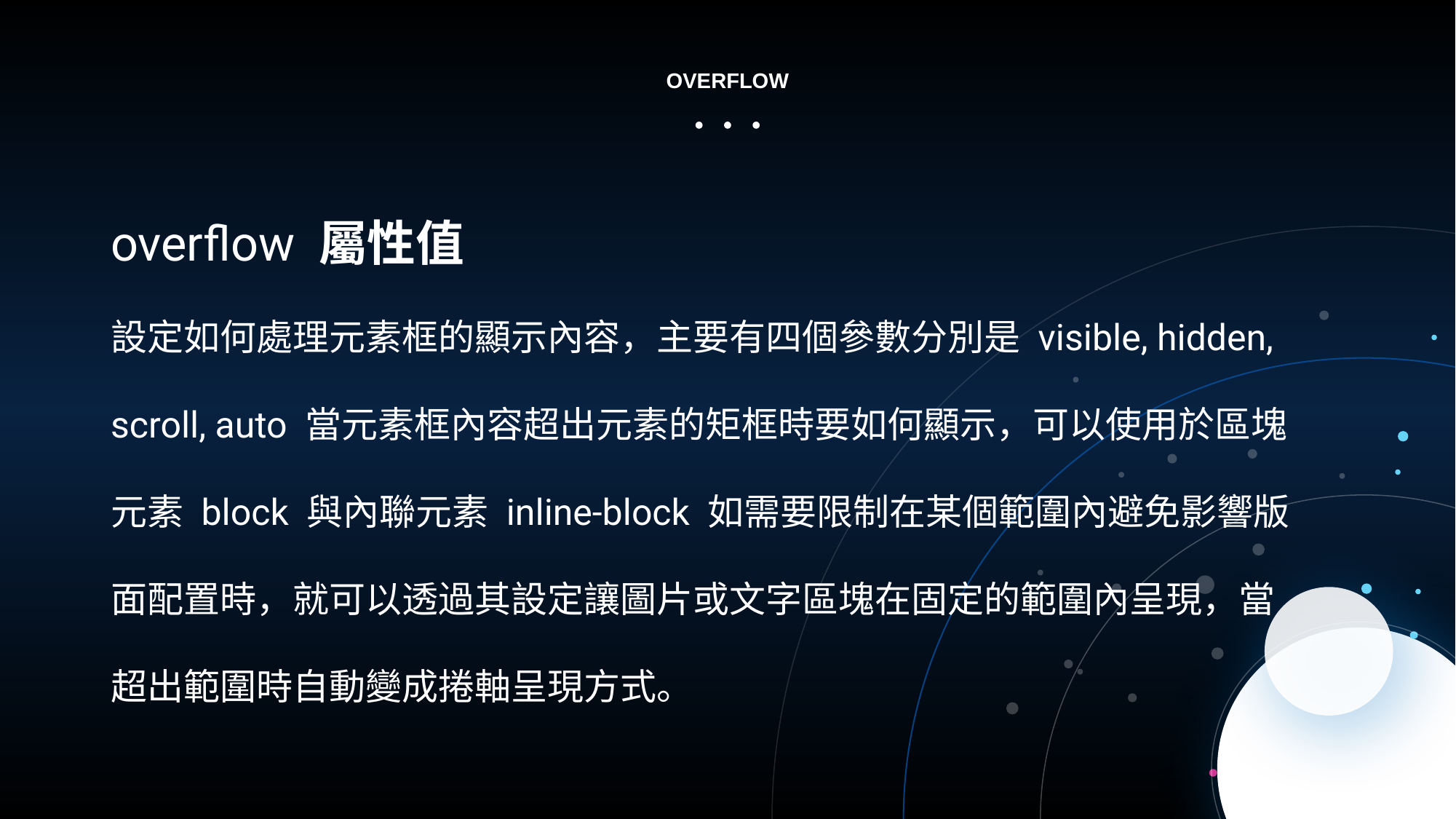

OVERFLOW

overflow 屬性值
設定如何處理元素框的顯示內容，主要有四個參數分別是 visible, hidden, scroll, auto 當元素框內容超出元素的矩框時要如何顯示，可以使用於區塊元素 block 與內聯元素 inline-block 如需要限制在某個範圍內避免影響版面配置時，就可以透過其設定讓圖片或文字區塊在固定的範圍內呈現，當超出範圍時自動變成捲軸呈現方式。